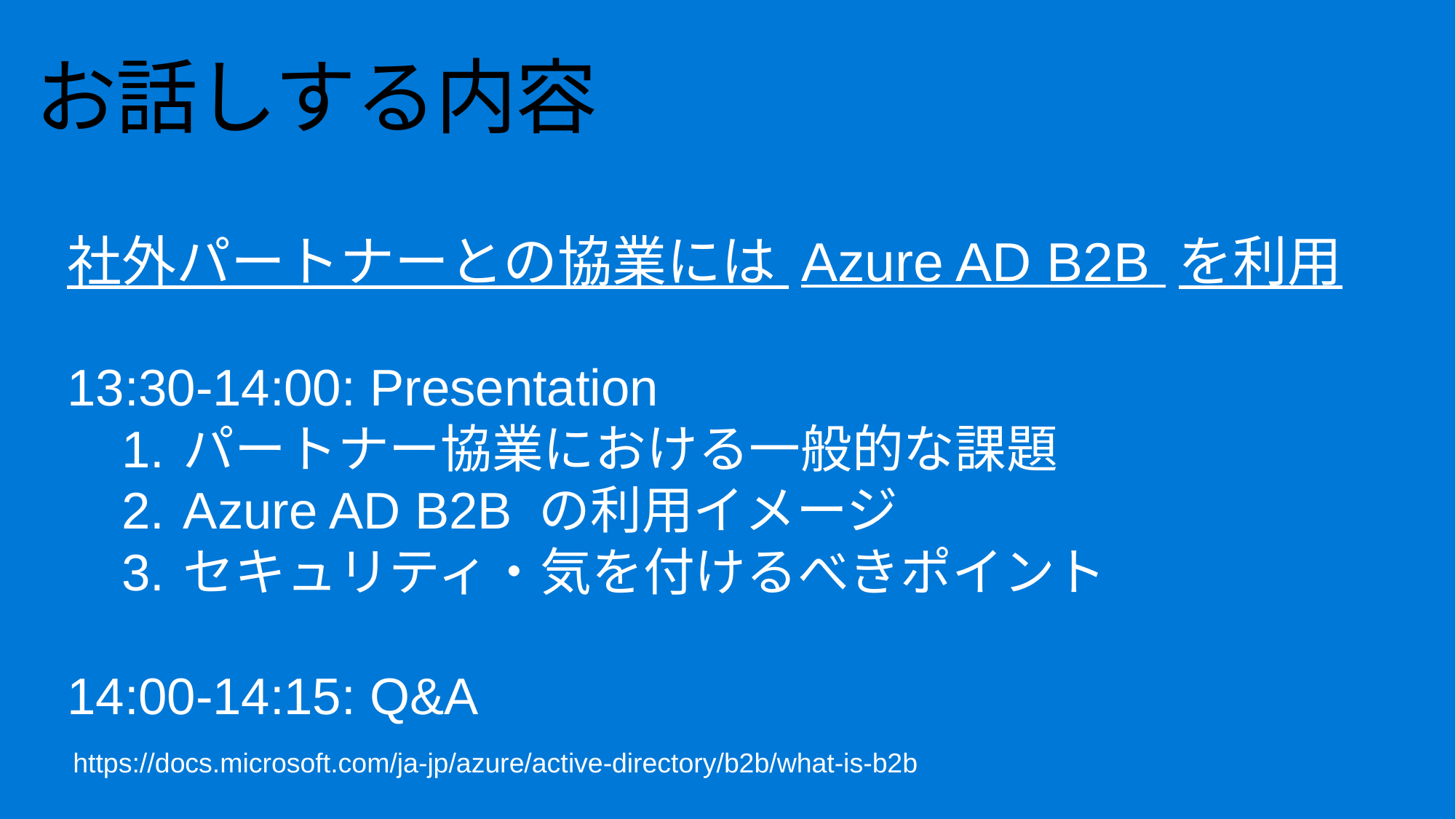

# お話しする内容
社外パートナーとの協業には Azure AD B2B を利用

13:30-14:00: Presentation
パートナー協業における一般的な課題
Azure AD B2B の利用イメージ
セキュリティ・気を付けるべきポイント

14:00-14:15: Q&A
https://docs.microsoft.com/ja-jp/azure/active-directory/b2b/what-is-b2b